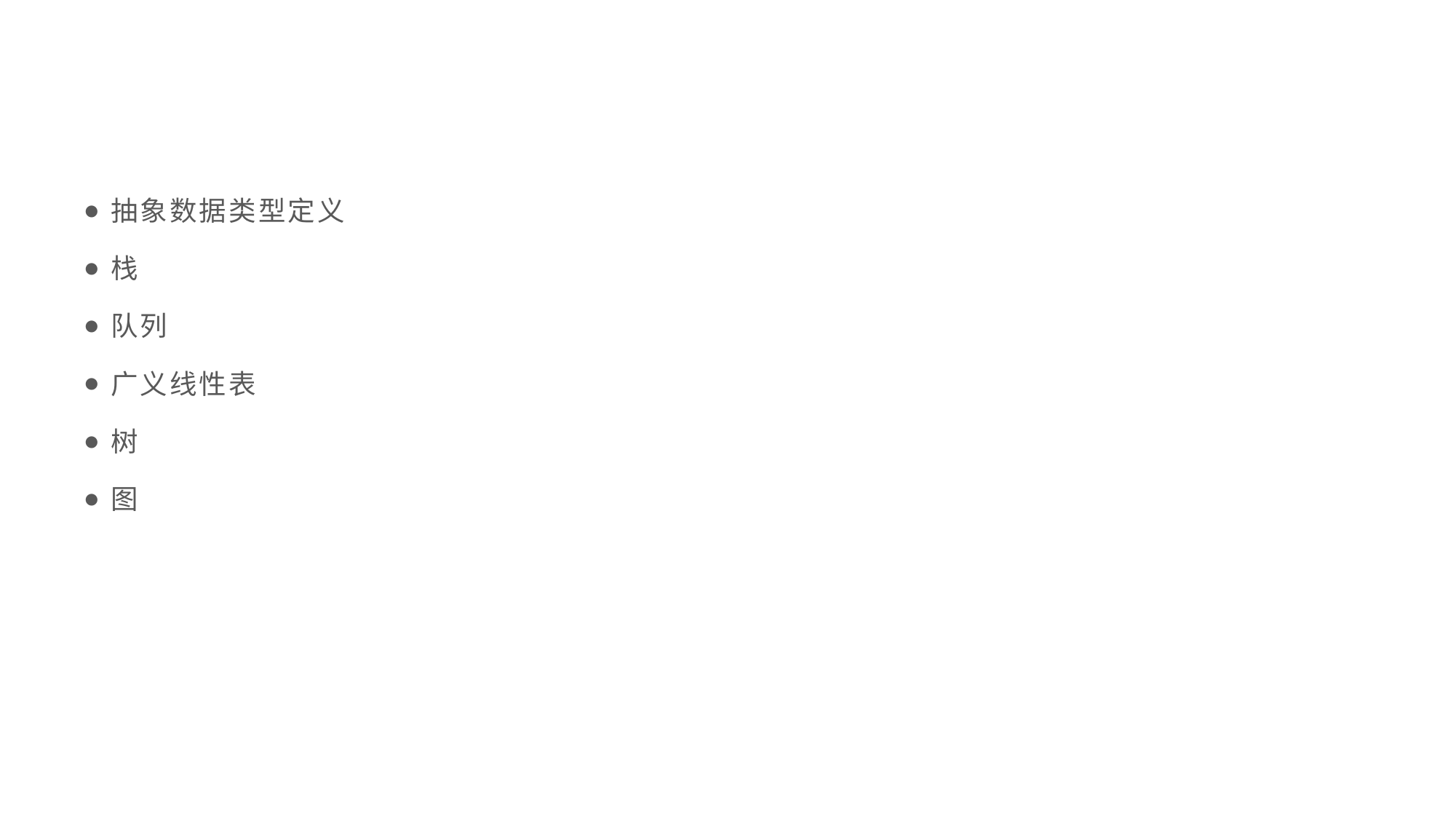

#
抽象数据类型定义
栈
队列
广义线性表
树
图